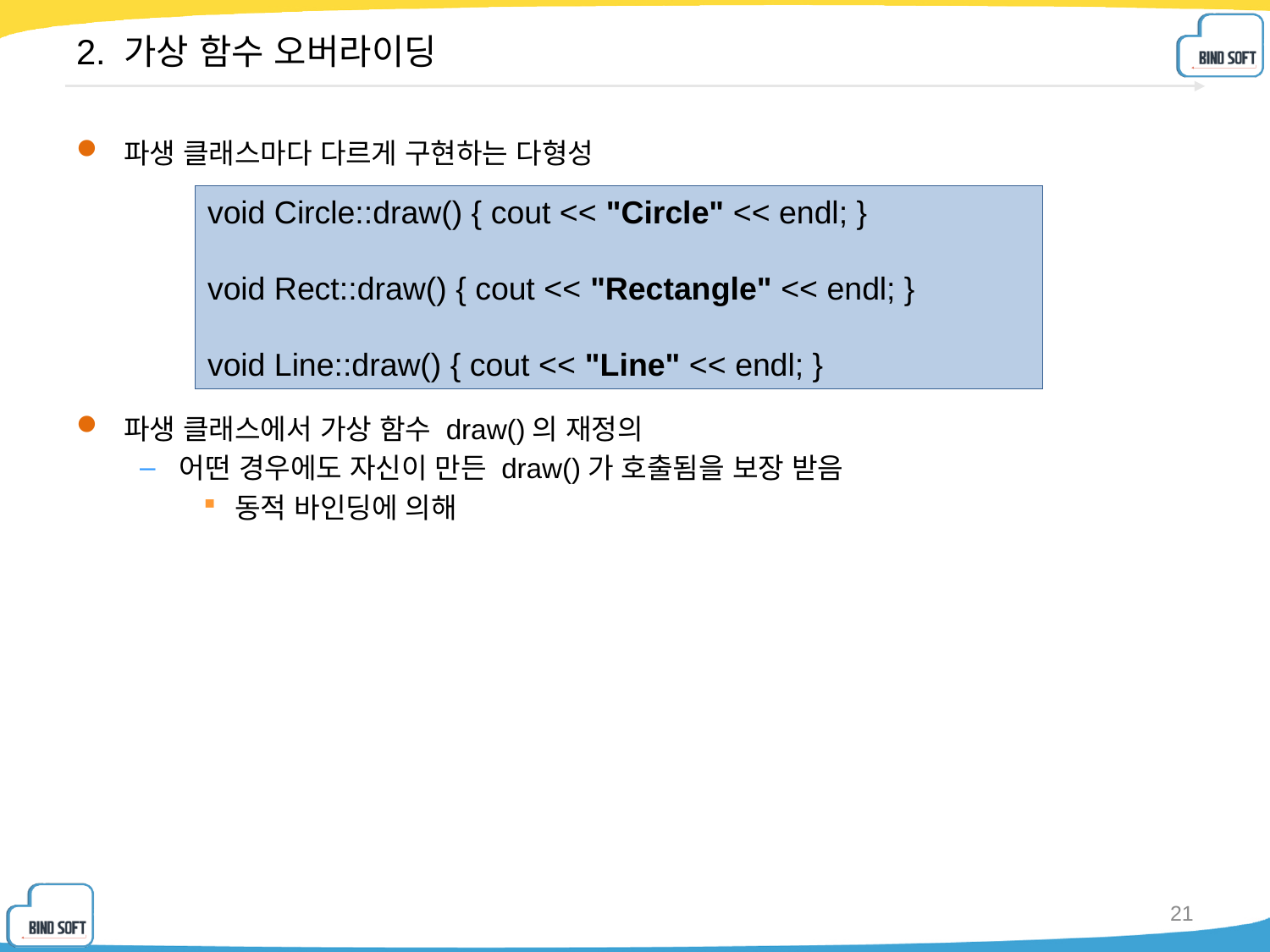

# 2. 가상 함수 오버라이딩
파생 클래스마다 다르게 구현하는 다형성

파생 클래스에서 가상 함수 draw()의 재정의
어떤 경우에도 자신이 만든 draw()가 호출됨을 보장 받음
동적 바인딩에 의해

void Circle::draw() { cout << "Circle" << endl; }

void Rect::draw() { cout << "Rectangle" << endl; }

void Line::draw() { cout << "Line" << endl; }
21